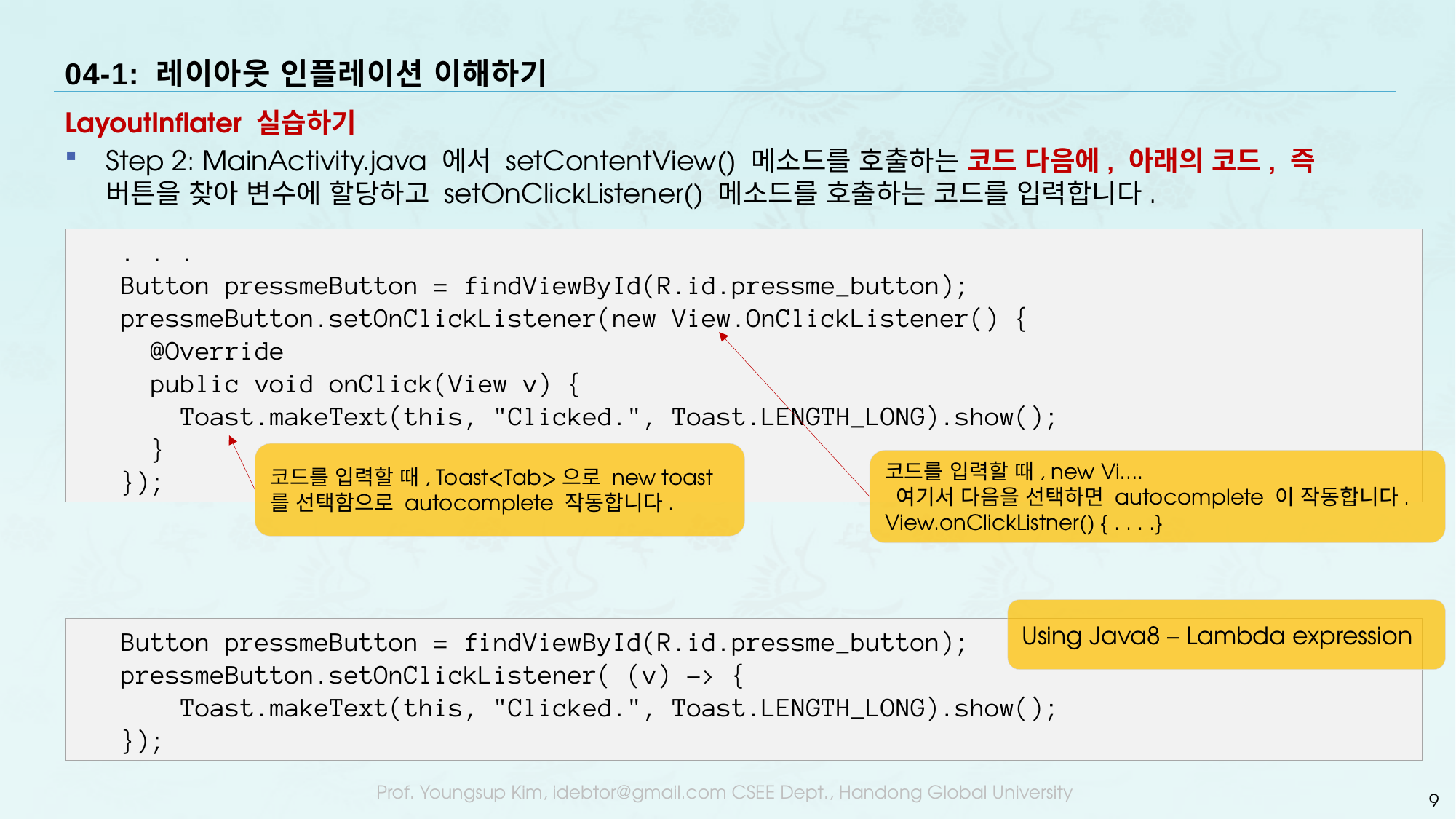

# 04-1: 레이아웃 인플레이션 이해하기
LayoutInflater 실습하기
Step 2: MainActivity.java 에서 setContentView() 메소드를 호출하는 코드 다음에, 아래의 코드, 즉 버튼을 찾아 변수에 할당하고 setOnClickListener() 메소드를 호출하는 코드를 입력합니다.

   . . .
   Button pressmeButton = findViewById(R.id.pressme_button);
   pressmeButton.setOnClickListener(new View.OnClickListener() {
     @Override
     public void onClick(View v) {
       Toast.makeText(this, "Clicked.", Toast.LENGTH_LONG).show();
     }
   });
코드를 입력할 때, Toast<Tab>으로 new toast를 선택함으로 autocomplete 작동합니다.
코드를 입력할 때, new Vi….
 여기서 다음을 선택하면 autocomplete 이 작동합니다.
View.onClickListner() { . . . .}
Using Java8 – Lambda expression
   Button pressmeButton = findViewById(R.id.pressme_button);
   pressmeButton.setOnClickListener( (v) -> {
       Toast.makeText(this, "Clicked.", Toast.LENGTH_LONG).show();
   });
9